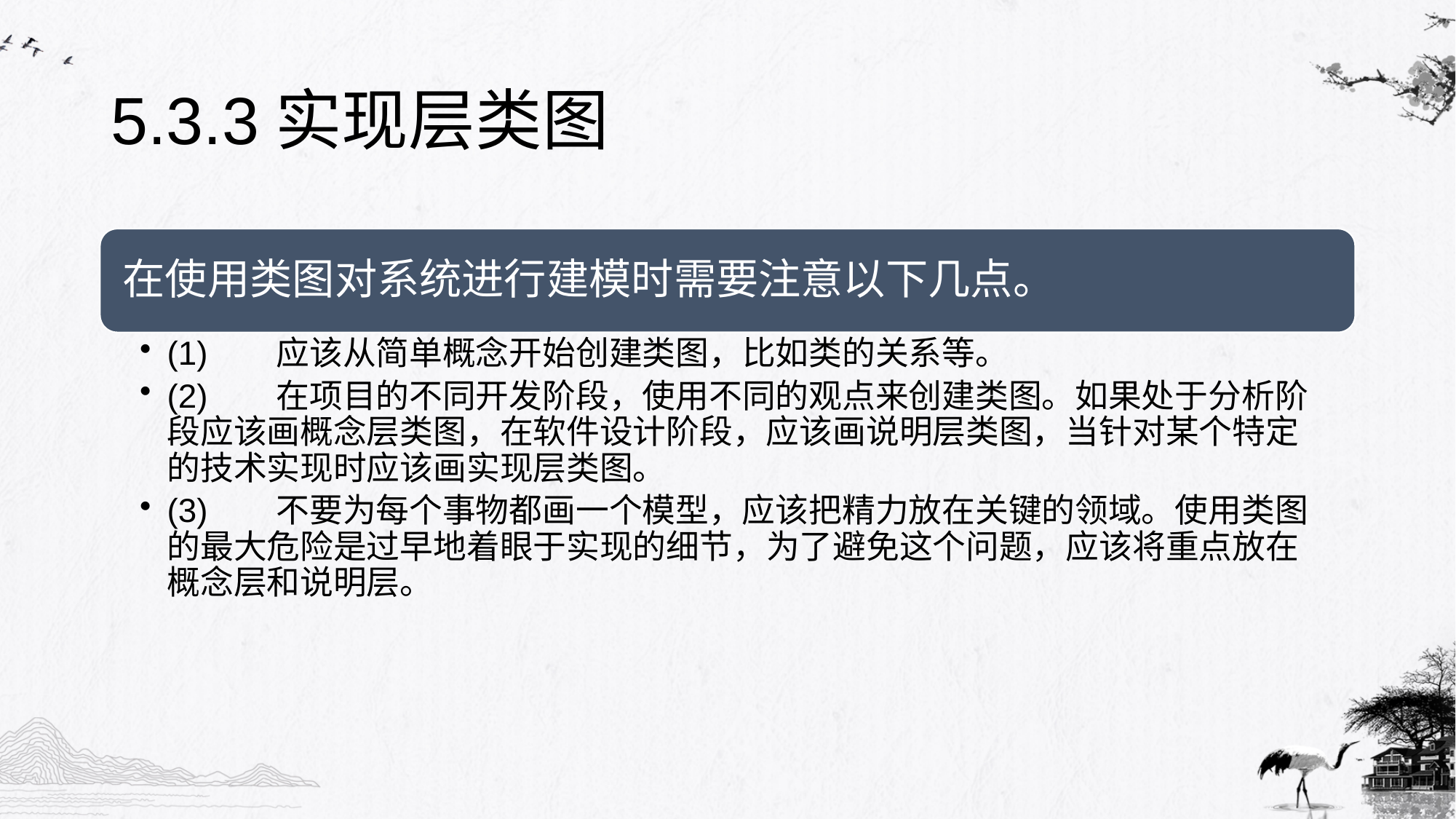

# 5.3.3实现层类图
在使用类图对系统进行建模时需要注意以下几点。
(1)	应该从简单概念开始创建类图，比如类的关系等。
(2)	在项目的不同开发阶段，使用不同的观点来创建类图。如果处于分析阶段应该画概念层类图，在软件设计阶段，应该画说明层类图，当针对某个特定的技术实现时应该画实现层类图。
(3)	不要为每个事物都画一个模型，应该把精力放在关键的领域。使用类图的最大危险是过早地着眼于实现的细节，为了避免这个问题，应该将重点放在概念层和说明层。